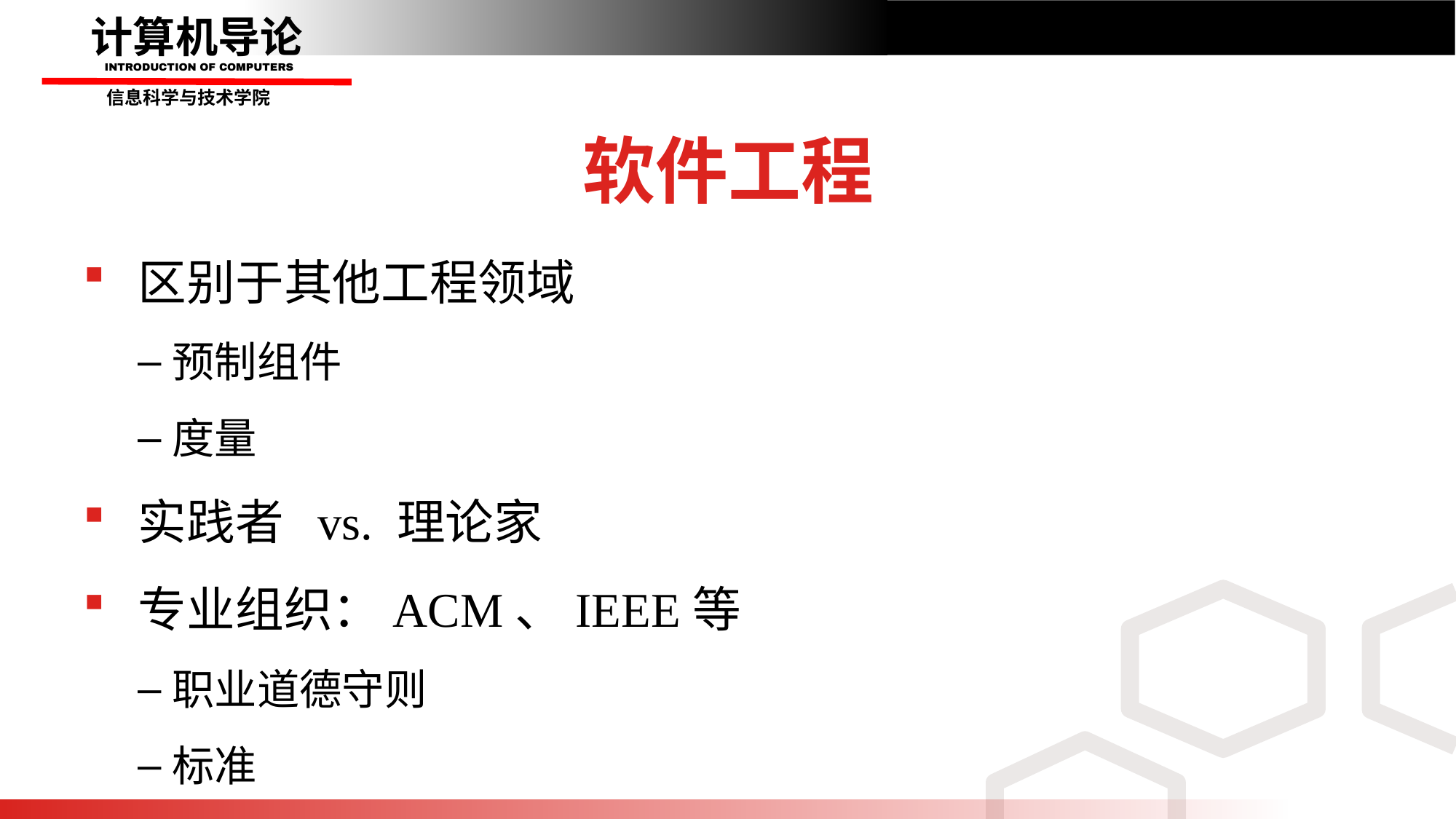

# 软件工程
区别于其他工程领域
预制组件
度量
实践者  vs. 理论家
专业组织：ACM、IEEE等
职业道德守则
标准